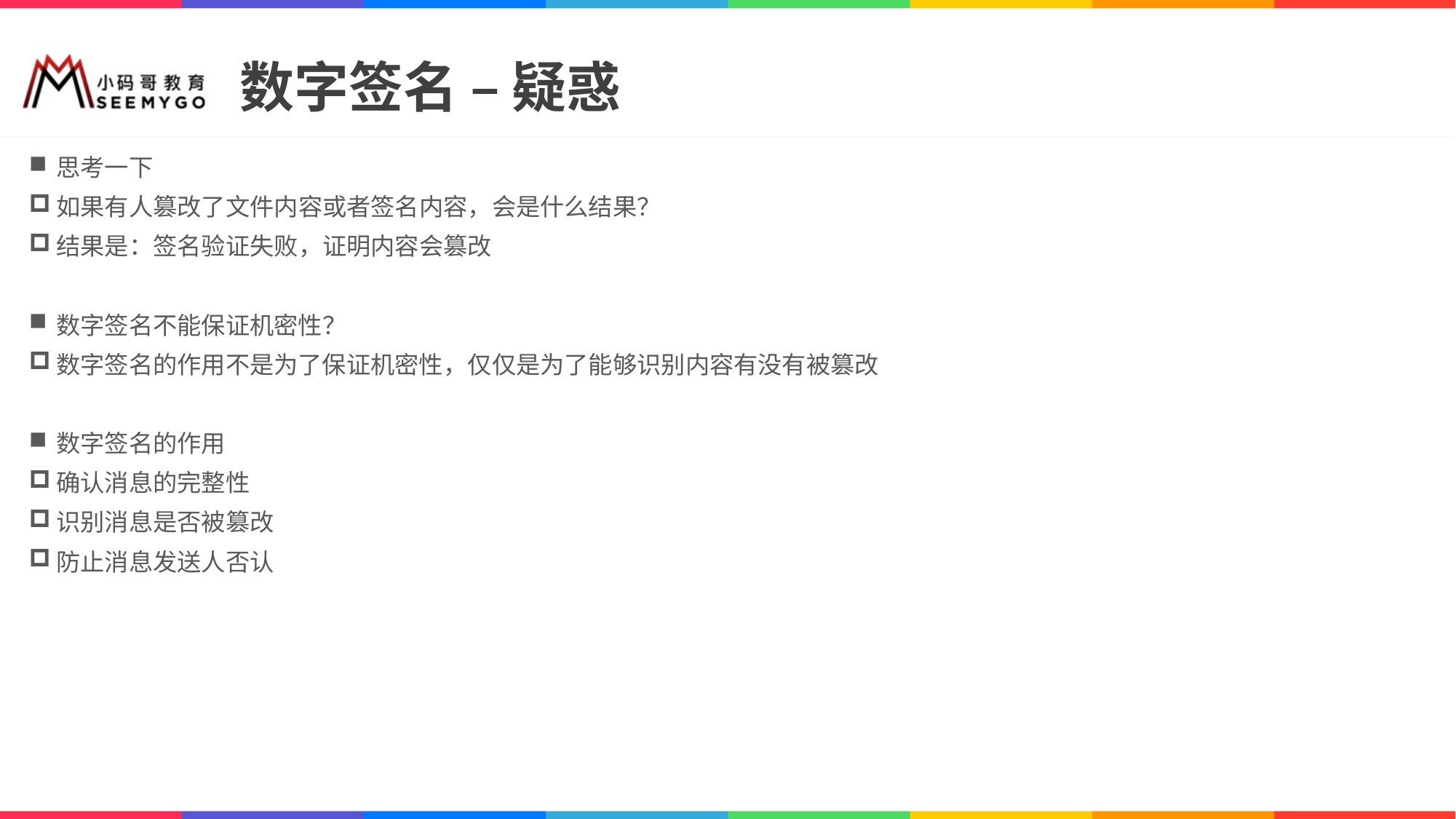

# 数字签名 – 疑惑
思考一下
如果有人篡改了文件内容或者签名内容，会是什么结果？
结果是：签名验证失败，证明内容会篡改

数字签名不能保证机密性？
数字签名的作用不是为了保证机密性，仅仅是为了能够识别内容有没有被篡改

数字签名的作用
确认消息的完整性
识别消息是否被篡改
防止消息发送人否认